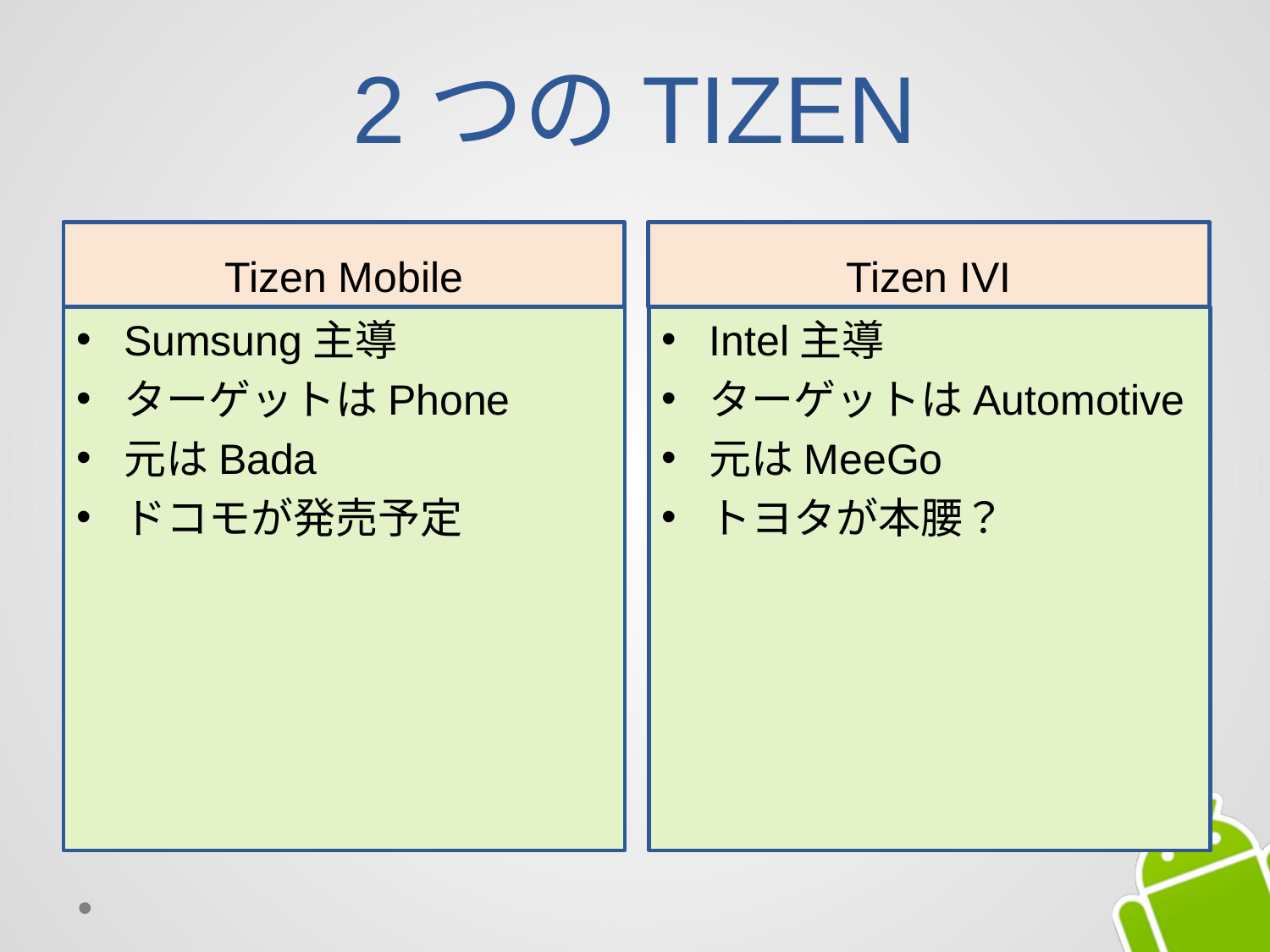

# 2つのTIZEN
Tizen Mobile
Tizen IVI
Sumsung主導
ターゲットはPhone
元はBada
ドコモが発売予定
Intel主導
ターゲットはAutomotive
元はMeeGo
トヨタが本腰？